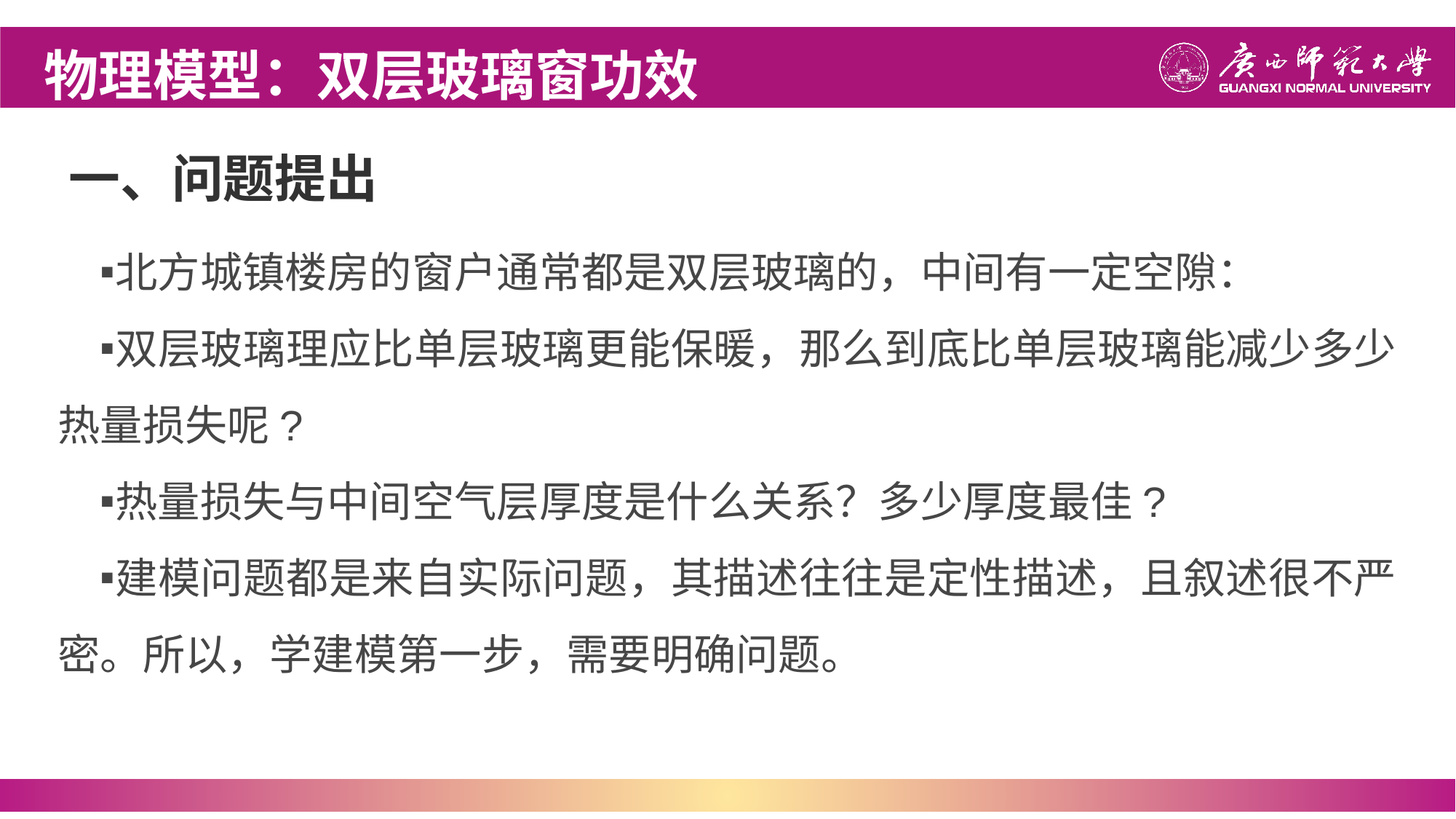

物理模型：双层玻璃窗功效
# 一、问题提出
北方城镇楼房的窗户通常都是双层玻璃的，中间有一定空隙：
双层玻璃理应比单层玻璃更能保暖，那么到底比单层玻璃能减少多少热量损失呢?
热量损失与中间空气层厚度是什么关系？多少厚度最佳?
建模问题都是来自实际问题，其描述往往是定性描述，且叙述很不严密。所以，学建模第一步，需要明确问题。